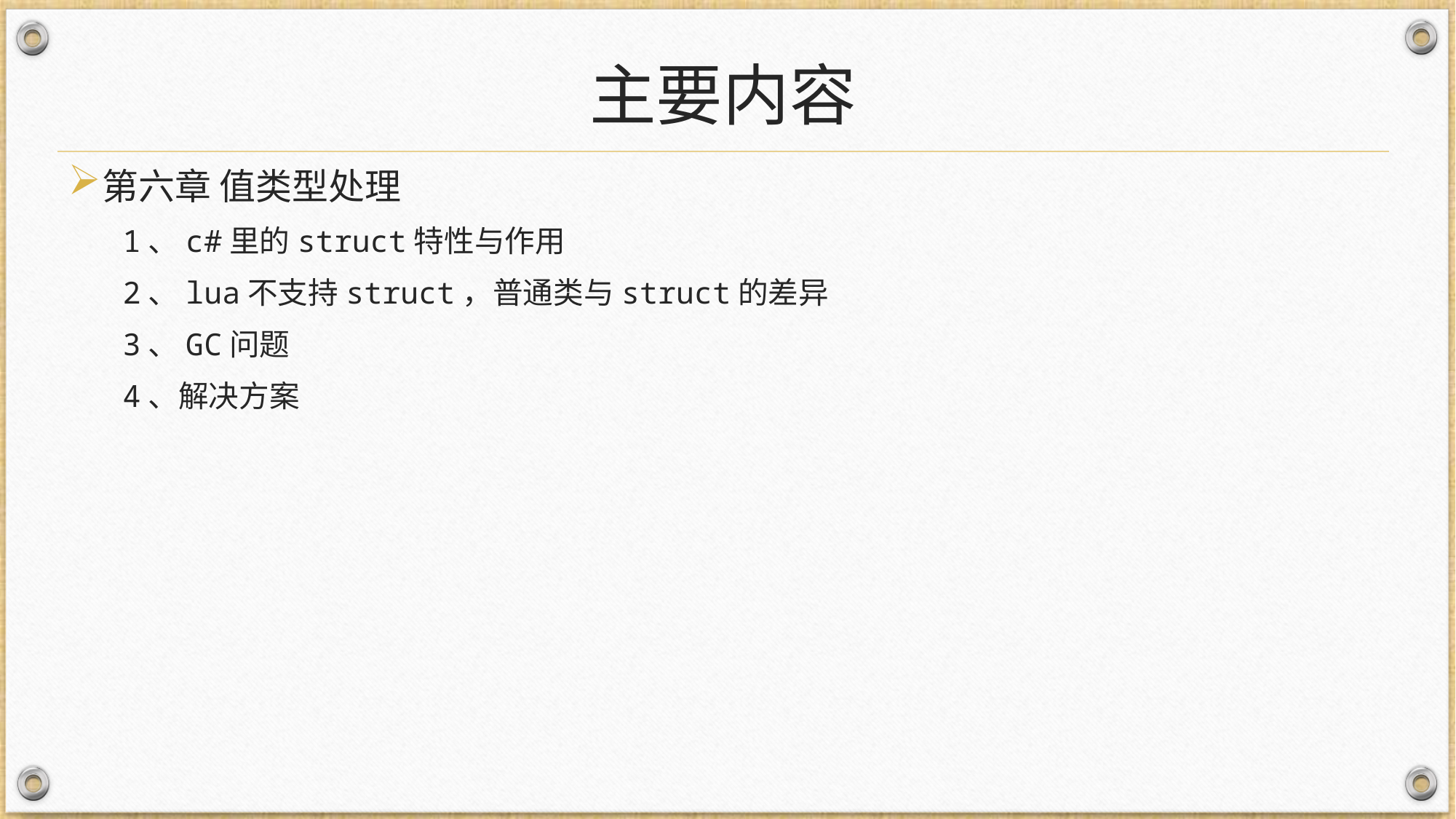

# 主要内容
第六章 值类型处理
1、c#里的struct特性与作用
2、lua不支持struct，普通类与struct的差异
3、GC问题
4、解决方案